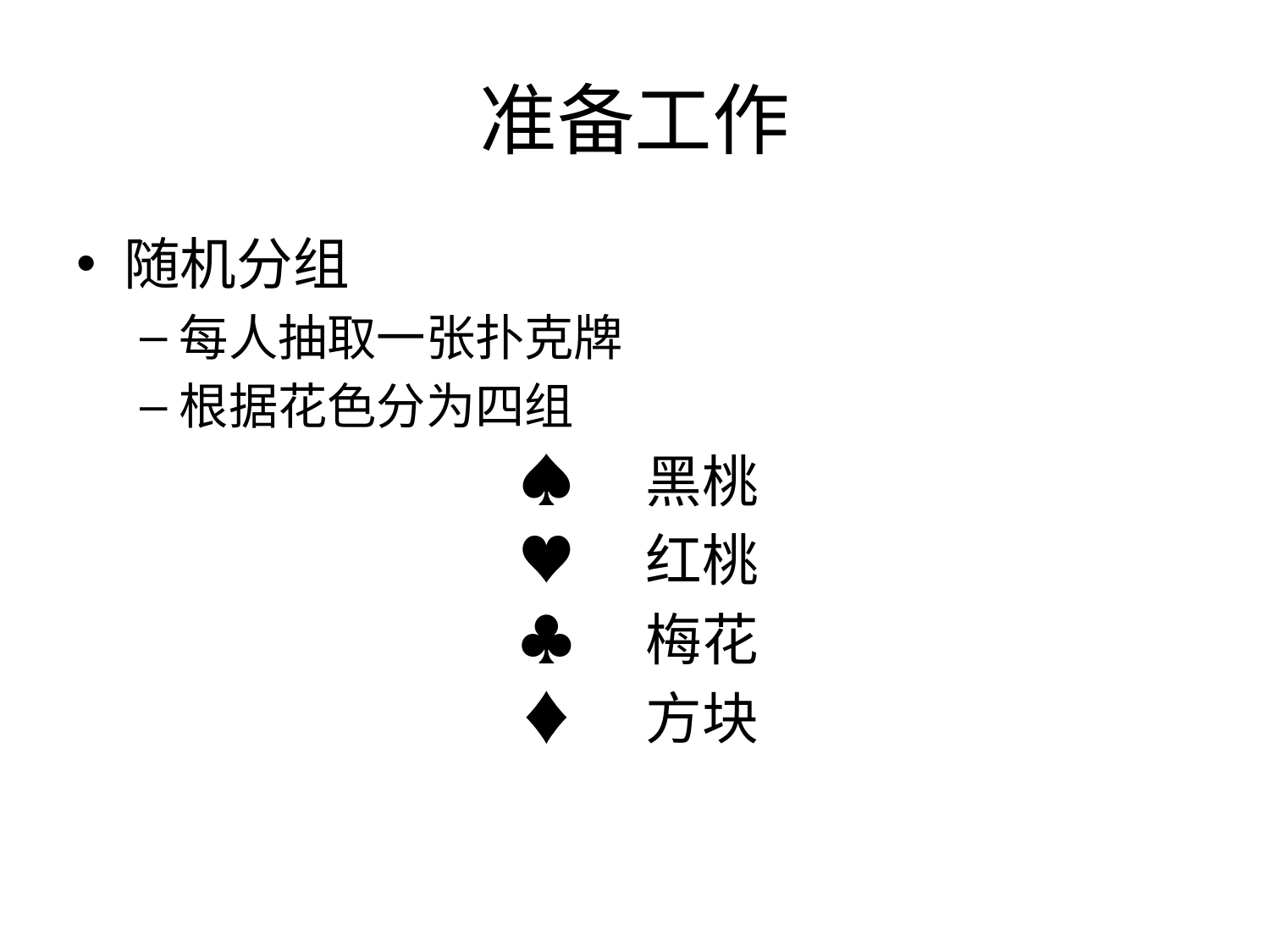

# 准备工作
随机分组
每人抽取一张扑克牌
根据花色分为四组
♠	黑桃
♥	红桃
♣	梅花
♦	方块